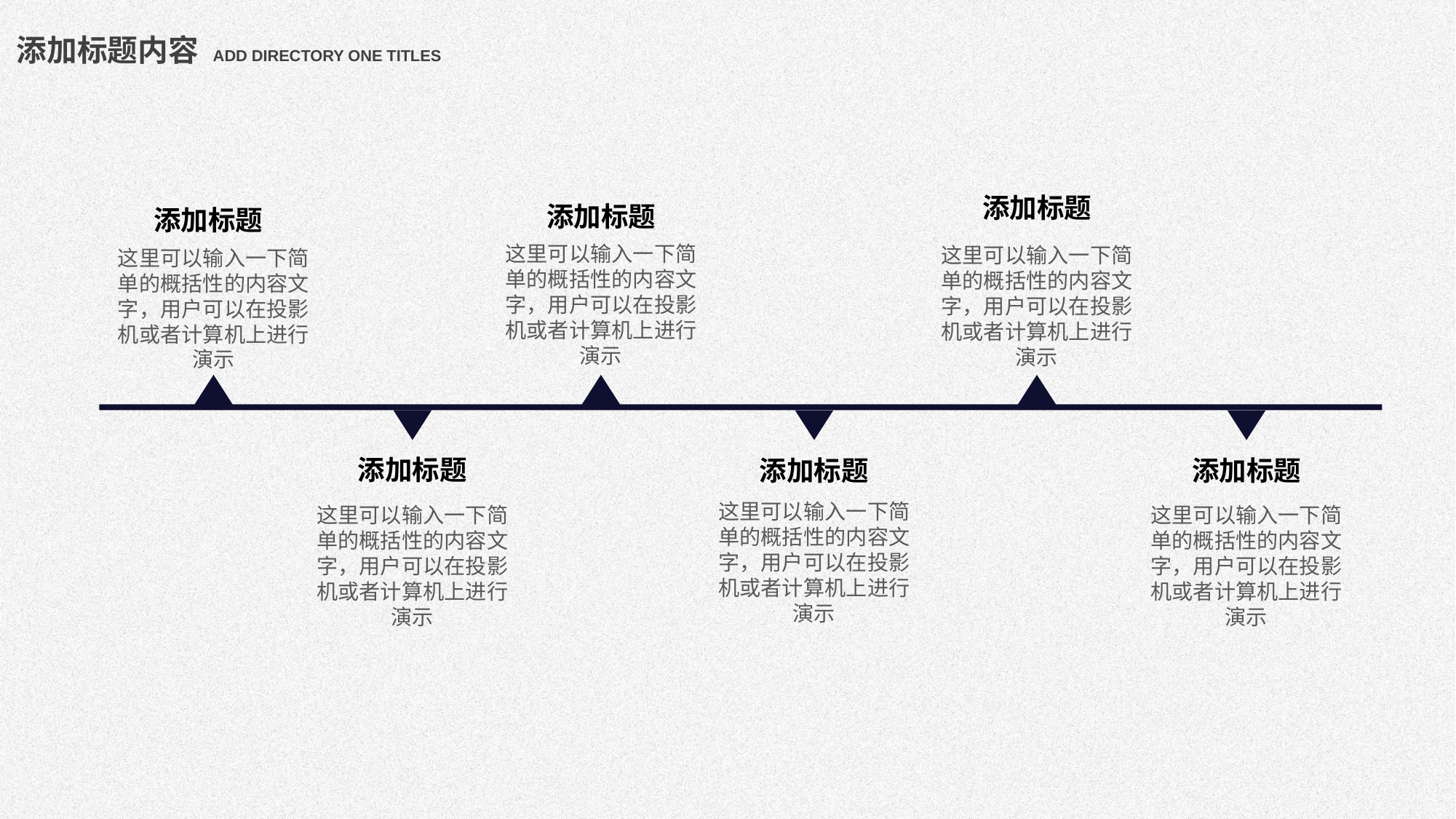

添加标题内容 ADD DIRECTORY ONE TITLES
添加标题
添加标题
添加标题
这里可以输入一下简单的概括性的内容文字，用户可以在投影机或者计算机上进行演示
这里可以输入一下简单的概括性的内容文字，用户可以在投影机或者计算机上进行演示
这里可以输入一下简单的概括性的内容文字，用户可以在投影机或者计算机上进行演示

添加标题
添加标题
添加标题
这里可以输入一下简单的概括性的内容文字，用户可以在投影机或者计算机上进行演示
这里可以输入一下简单的概括性的内容文字，用户可以在投影机或者计算机上进行演示
这里可以输入一下简单的概括性的内容文字，用户可以在投影机或者计算机上进行演示